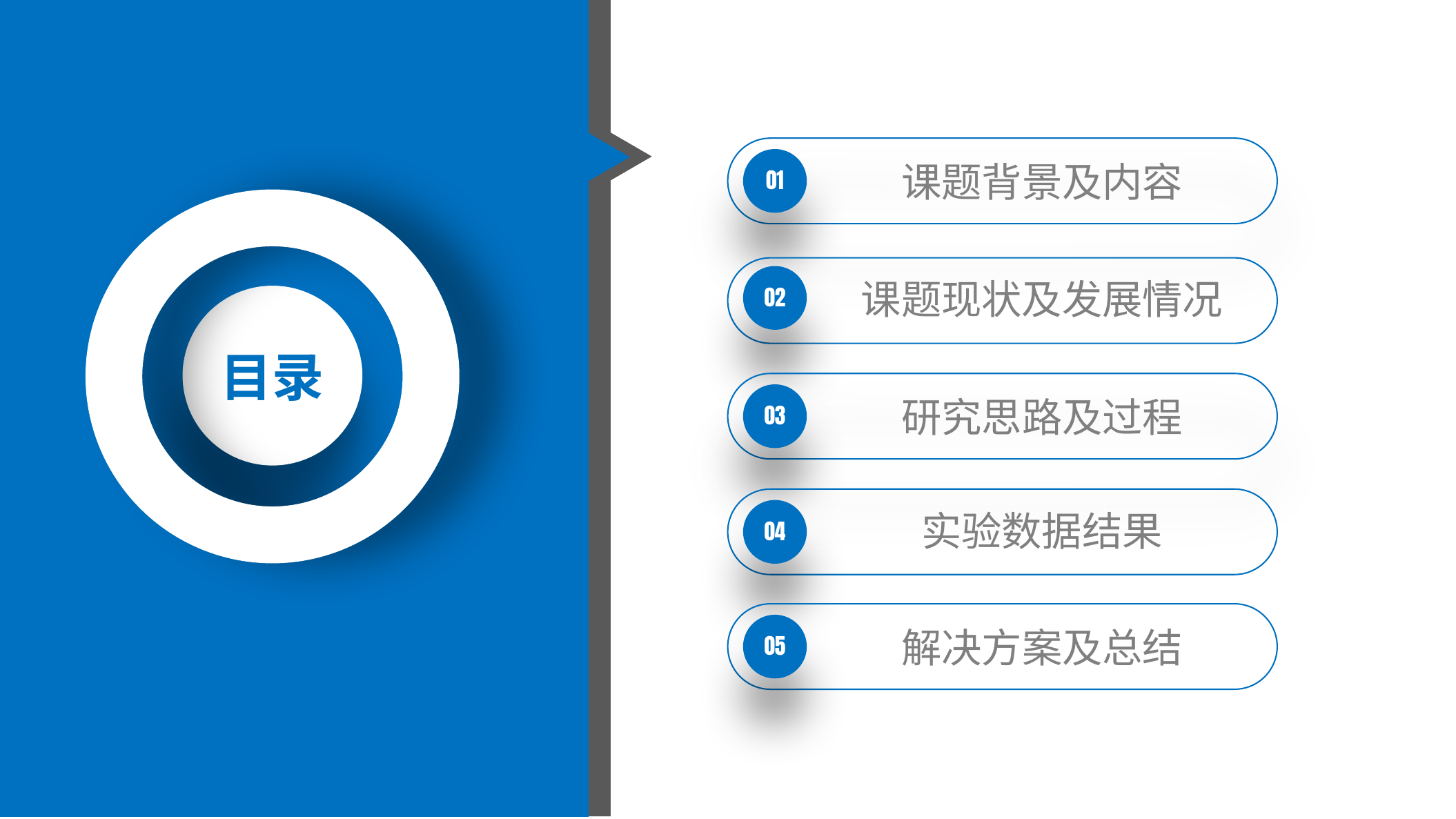

01
课题背景及内容

02
课题现状及发展情况
目录

03
研究思路及过程

04
实验数据结果

05
解决方案及总结